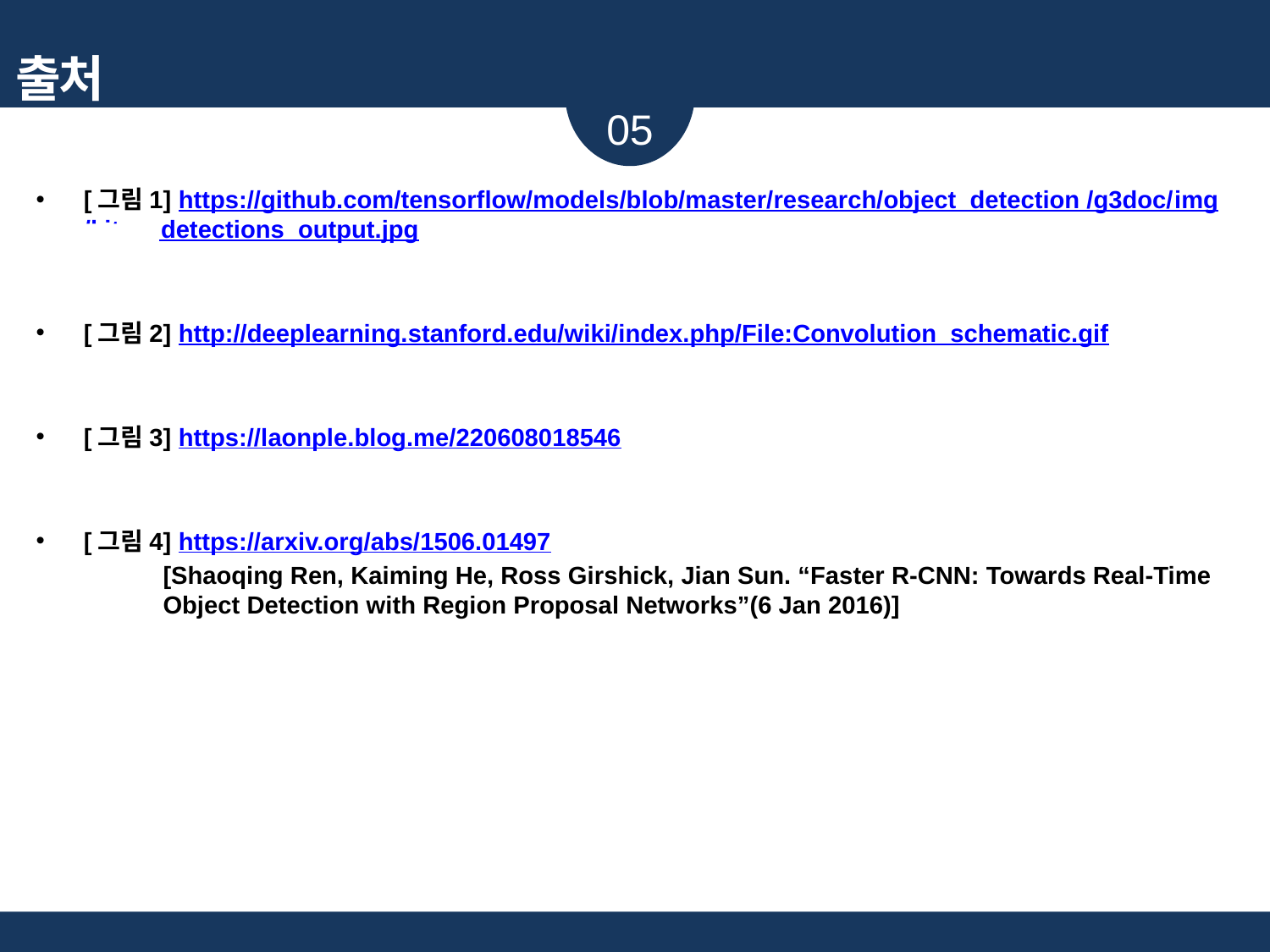

출처
05

[그림1] https://github.com/tensorflow/models/blob/master/research/object_detection 	/g3doc/img/kites_detections_output.jpg

[그림2] http://deeplearning.stanford.edu/wiki/index.php/File:Convolution_schematic.gif

[그림3] https://laonple.blog.me/220608018546

[그림4] https://arxiv.org/abs/1506.01497
	[Shaoqing Ren, Kaiming He, Ross Girshick, Jian Sun. “Faster R-CNN: Towards Real-Time 	Object Detection with Region Proposal Networks”(6 Jan 2016)]